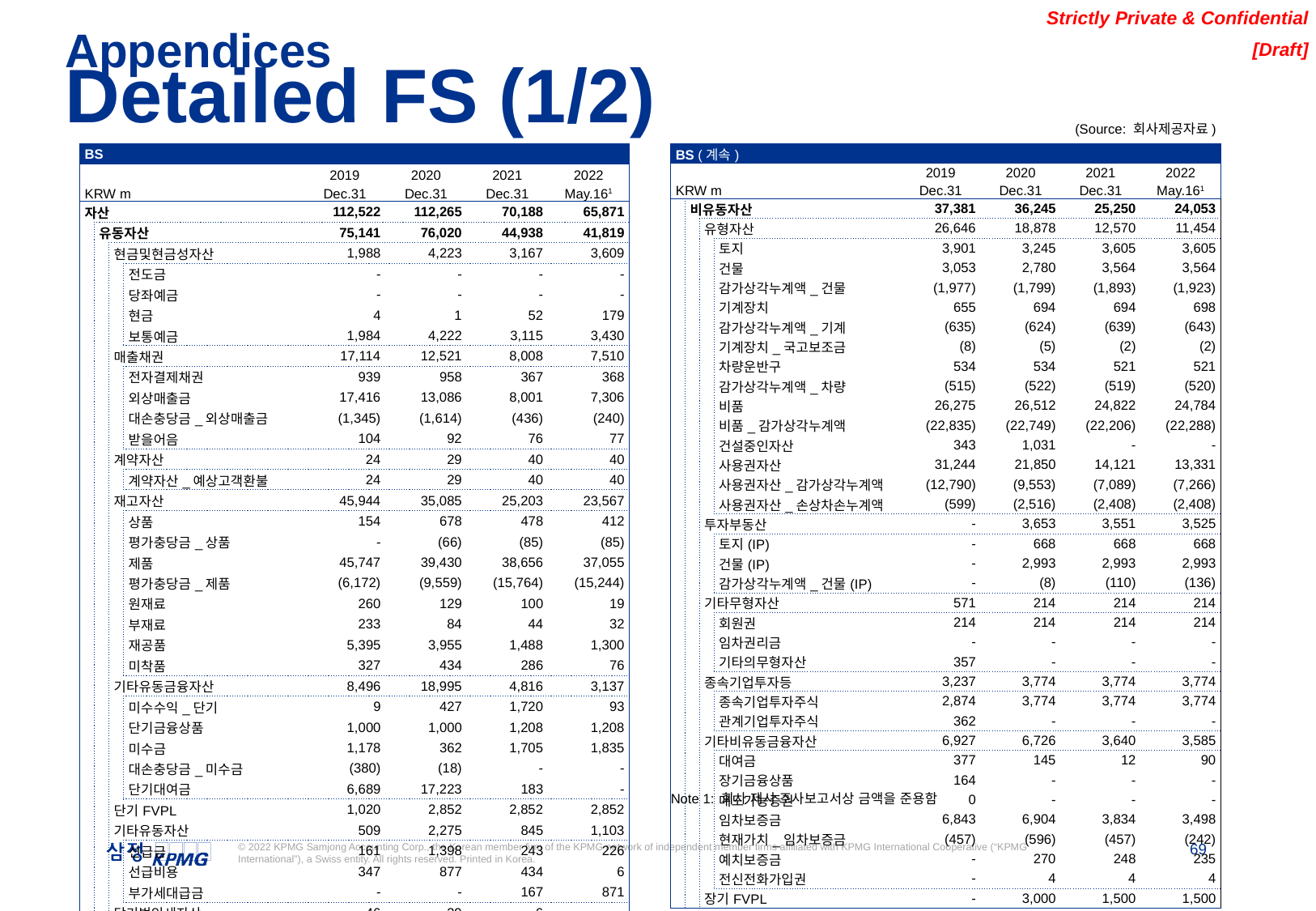

Appendices
Detailed FS (1/2)
(Source: 회사제공자료)
| BS (계속) |  |  |  |  |  |  |  |
| --- | --- | --- | --- | --- | --- | --- | --- |
|  |  |  |  | 2019 | 2020 | 2021 | 2022 |
| KRW m |  |  |  | Dec.31 | Dec.31 | Dec.31 | May.161 |
|  | 비유동자산 |  |  | 37,381 | 36,245 | 25,250 | 24,053 |
|  |  | 유형자산 |  | 26,646 | 18,878 | 12,570 | 11,454 |
|  |  |  | 토지 | 3,901 | 3,245 | 3,605 | 3,605 |
|  |  |  | 건물 | 3,053 | 2,780 | 3,564 | 3,564 |
|  |  |  | 감가상각누계액\_건물 | (1,977) | (1,799) | (1,893) | (1,923) |
|  |  |  | 기계장치 | 655 | 694 | 694 | 698 |
|  |  |  | 감가상각누계액\_기계 | (635) | (624) | (639) | (643) |
|  |  |  | 기계장치\_국고보조금 | (8) | (5) | (2) | (2) |
|  |  |  | 차량운반구 | 534 | 534 | 521 | 521 |
|  |  |  | 감가상각누계액\_차량 | (515) | (522) | (519) | (520) |
|  |  |  | 비품 | 26,275 | 26,512 | 24,822 | 24,784 |
|  |  |  | 비품\_감가상각누계액 | (22,835) | (22,749) | (22,206) | (22,288) |
|  |  |  | 건설중인자산 | 343 | 1,031 | - | - |
|  |  |  | 사용권자산 | 31,244 | 21,850 | 14,121 | 13,331 |
|  |  |  | 사용권자산\_감가상각누계액 | (12,790) | (9,553) | (7,089) | (7,266) |
|  |  |  | 사용권자산\_손상차손누계액 | (599) | (2,516) | (2,408) | (2,408) |
|  |  | 투자부동산 |  | - | 3,653 | 3,551 | 3,525 |
|  |  |  | 토지(IP) | - | 668 | 668 | 668 |
|  |  |  | 건물(IP) | - | 2,993 | 2,993 | 2,993 |
|  |  |  | 감가상각누계액\_건물(IP) | - | (8) | (110) | (136) |
|  |  | 기타무형자산 |  | 571 | 214 | 214 | 214 |
|  |  |  | 회원권 | 214 | 214 | 214 | 214 |
|  |  |  | 임차권리금 | - | - | - | - |
|  |  |  | 기타의무형자산 | 357 | - | - | - |
|  |  | 종속기업투자등 |  | 3,237 | 3,774 | 3,774 | 3,774 |
|  |  |  | 종속기업투자주식 | 2,874 | 3,774 | 3,774 | 3,774 |
|  |  |  | 관계기업투자주식 | 362 | - | - | - |
|  |  | 기타비유동금융자산 |  | 6,927 | 6,726 | 3,640 | 3,585 |
|  |  |  | 대여금 | 377 | 145 | 12 | 90 |
|  |  |  | 장기금융상품 | 164 | - | - | - |
|  |  |  | 매도가능증권 | 0 | - | - | - |
|  |  |  | 임차보증금 | 6,843 | 6,904 | 3,834 | 3,498 |
|  |  |  | 현재가치\_임차보증금 | (457) | (596) | (457) | (242) |
|  |  |  | 예치보증금 | - | 270 | 248 | 235 |
|  |  |  | 전신전화가입권 | - | 4 | 4 | 4 |
|  |  | 장기FVPL |  | - | 3,000 | 1,500 | 1,500 |
| BS |  |  |  |  |  |  |  |
| --- | --- | --- | --- | --- | --- | --- | --- |
|  |  |  |  | 2019 | 2020 | 2021 | 2022 |
| KRW m |  |  |  | Dec.31 | Dec.31 | Dec.31 | May.161 |
| 자산 |  |  |  | 112,522 | 112,265 | 70,188 | 65,871 |
|  | 유동자산 |  |  | 75,141 | 76,020 | 44,938 | 41,819 |
|  |  | 현금및현금성자산 |  | 1,988 | 4,223 | 3,167 | 3,609 |
|  |  |  | 전도금 | - | - | - | - |
|  |  |  | 당좌예금 | - | - | - | - |
|  |  |  | 현금 | 4 | 1 | 52 | 179 |
|  |  |  | 보통예금 | 1,984 | 4,222 | 3,115 | 3,430 |
|  |  | 매출채권 |  | 17,114 | 12,521 | 8,008 | 7,510 |
|  |  |  | 전자결제채권 | 939 | 958 | 367 | 368 |
|  |  |  | 외상매출금 | 17,416 | 13,086 | 8,001 | 7,306 |
|  |  |  | 대손충당금\_외상매출금 | (1,345) | (1,614) | (436) | (240) |
|  |  |  | 받을어음 | 104 | 92 | 76 | 77 |
|  |  | 계약자산 |  | 24 | 29 | 40 | 40 |
|  |  |  | 계약자산\_예상고객환불 | 24 | 29 | 40 | 40 |
|  |  | 재고자산 |  | 45,944 | 35,085 | 25,203 | 23,567 |
|  |  |  | 상품 | 154 | 678 | 478 | 412 |
|  |  |  | 평가충당금\_상품 | - | (66) | (85) | (85) |
|  |  |  | 제품 | 45,747 | 39,430 | 38,656 | 37,055 |
|  |  |  | 평가충당금\_제품 | (6,172) | (9,559) | (15,764) | (15,244) |
|  |  |  | 원재료 | 260 | 129 | 100 | 19 |
|  |  |  | 부재료 | 233 | 84 | 44 | 32 |
|  |  |  | 재공품 | 5,395 | 3,955 | 1,488 | 1,300 |
|  |  |  | 미착품 | 327 | 434 | 286 | 76 |
|  |  | 기타유동금융자산 |  | 8,496 | 18,995 | 4,816 | 3,137 |
|  |  |  | 미수수익\_단기 | 9 | 427 | 1,720 | 93 |
|  |  |  | 단기금융상품 | 1,000 | 1,000 | 1,208 | 1,208 |
|  |  |  | 미수금 | 1,178 | 362 | 1,705 | 1,835 |
|  |  |  | 대손충당금\_미수금 | (380) | (18) | - | - |
|  |  |  | 단기대여금 | 6,689 | 17,223 | 183 | - |
|  |  | 단기FVPL |  | 1,020 | 2,852 | 2,852 | 2,852 |
|  |  | 기타유동자산 |  | 509 | 2,275 | 845 | 1,103 |
|  |  |  | 선급금 | 161 | 1,398 | 243 | 226 |
|  |  |  | 선급비용 | 347 | 877 | 434 | 6 |
|  |  |  | 부가세대급금 | - | - | 167 | 871 |
|  |  | 당기법인세자산 |  | 46 | 39 | 6 | - |
|  |  |  | 선급법인세 | - | 4 | 6 | - |
|  |  |  | 당기법인세자산 | 46 | 35 | - | - |
Note 1: 회사 제시 조사보고서상 금액을 준용함